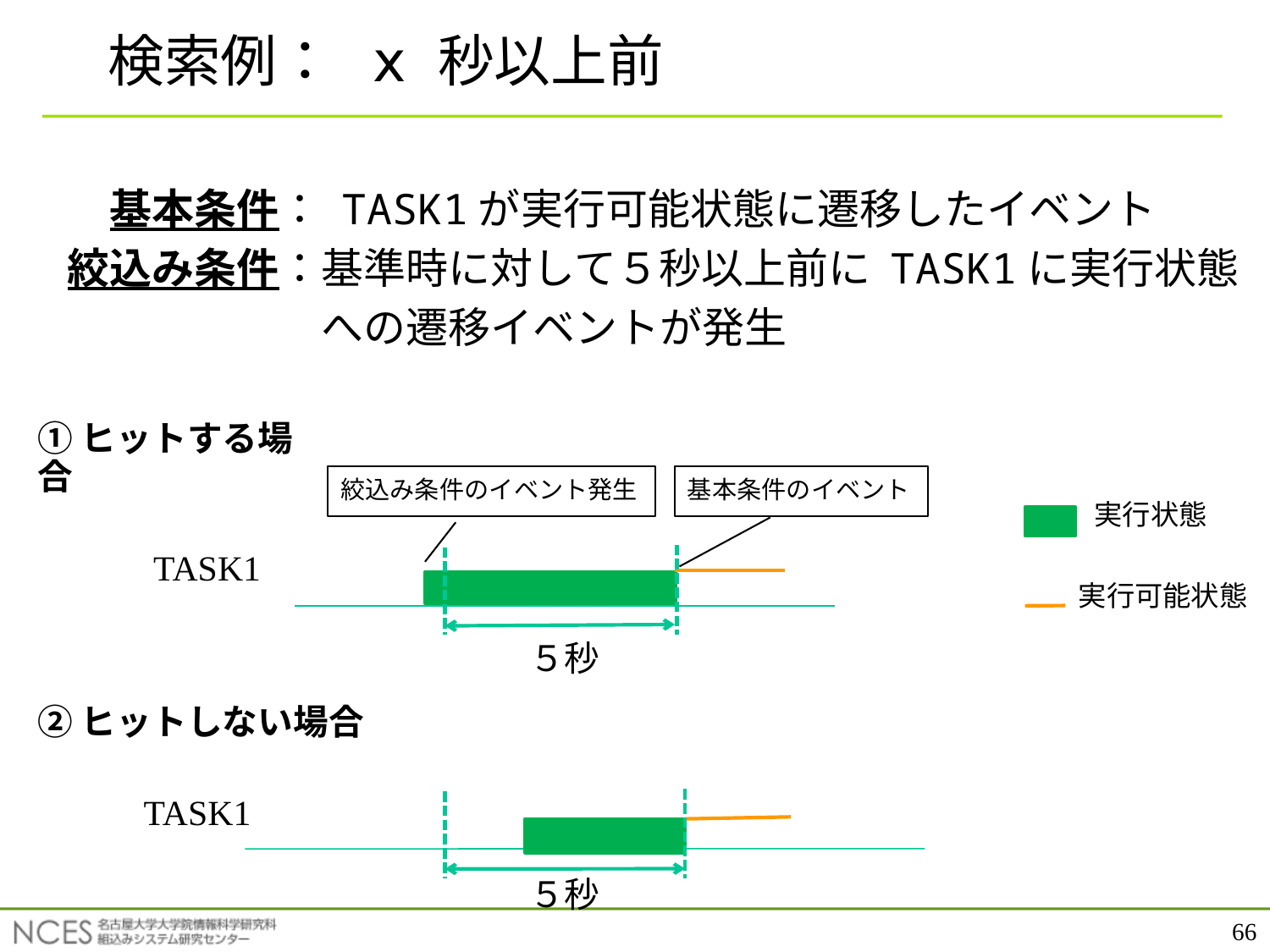

検索例：  x 秒以上前
　基本条件： TASK1が実行可能状態に遷移したイベント
絞込み条件：基準時に対して５秒以上前に TASK1に実行状態
　　　　　　への遷移イベントが発生

①ヒットする場合
絞込み条件のイベント発生
基本条件のイベント
実行状態

TASK1

実行可能状態
５秒
②ヒットしない場合
TASK1

５秒
66